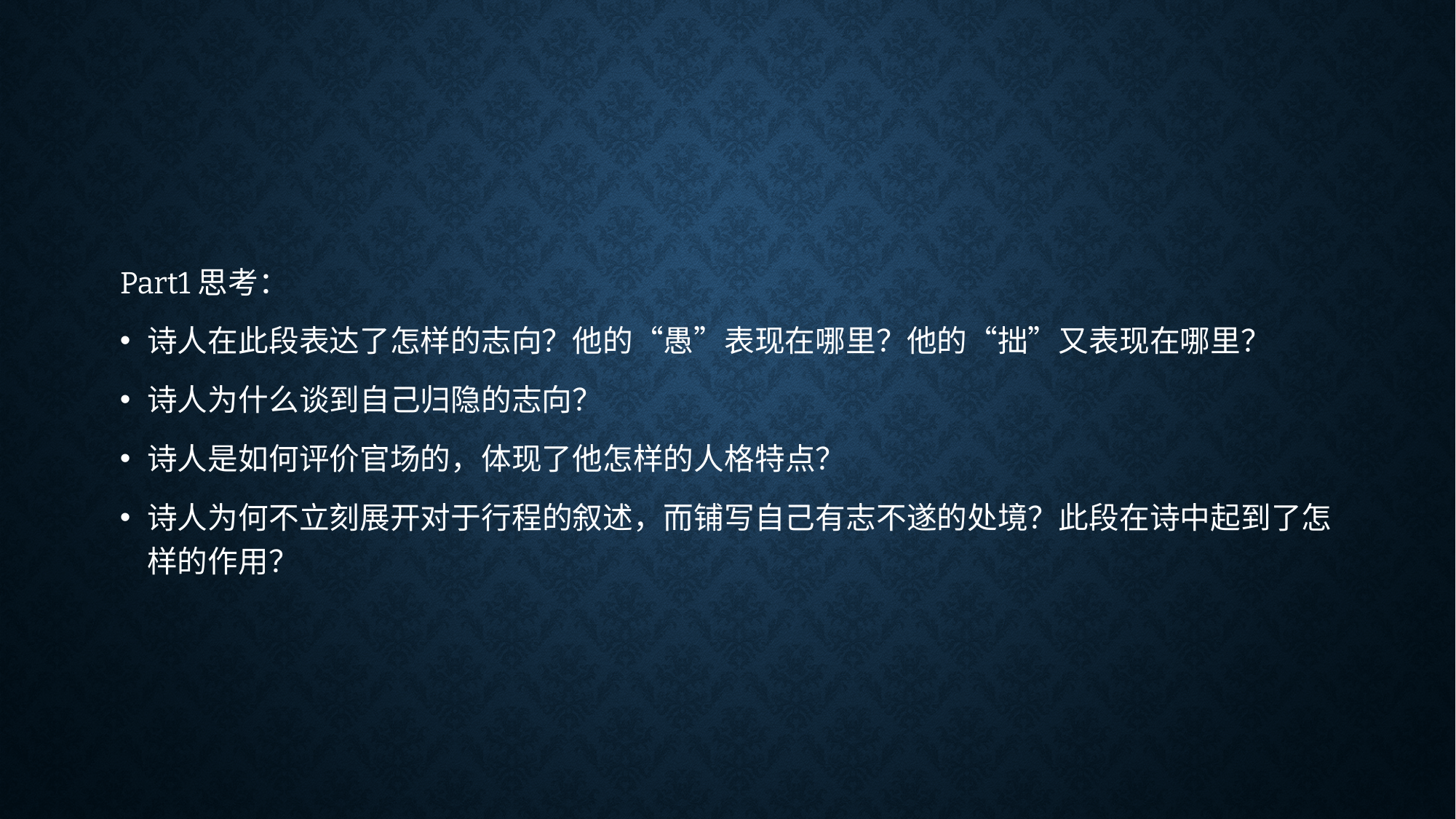

#
Part1思考：
诗人在此段表达了怎样的志向？他的“愚”表现在哪里？他的“拙”又表现在哪里？
诗人为什么谈到自己归隐的志向？
诗人是如何评价官场的，体现了他怎样的人格特点？
诗人为何不立刻展开对于行程的叙述，而铺写自己有志不遂的处境？此段在诗中起到了怎样的作用？